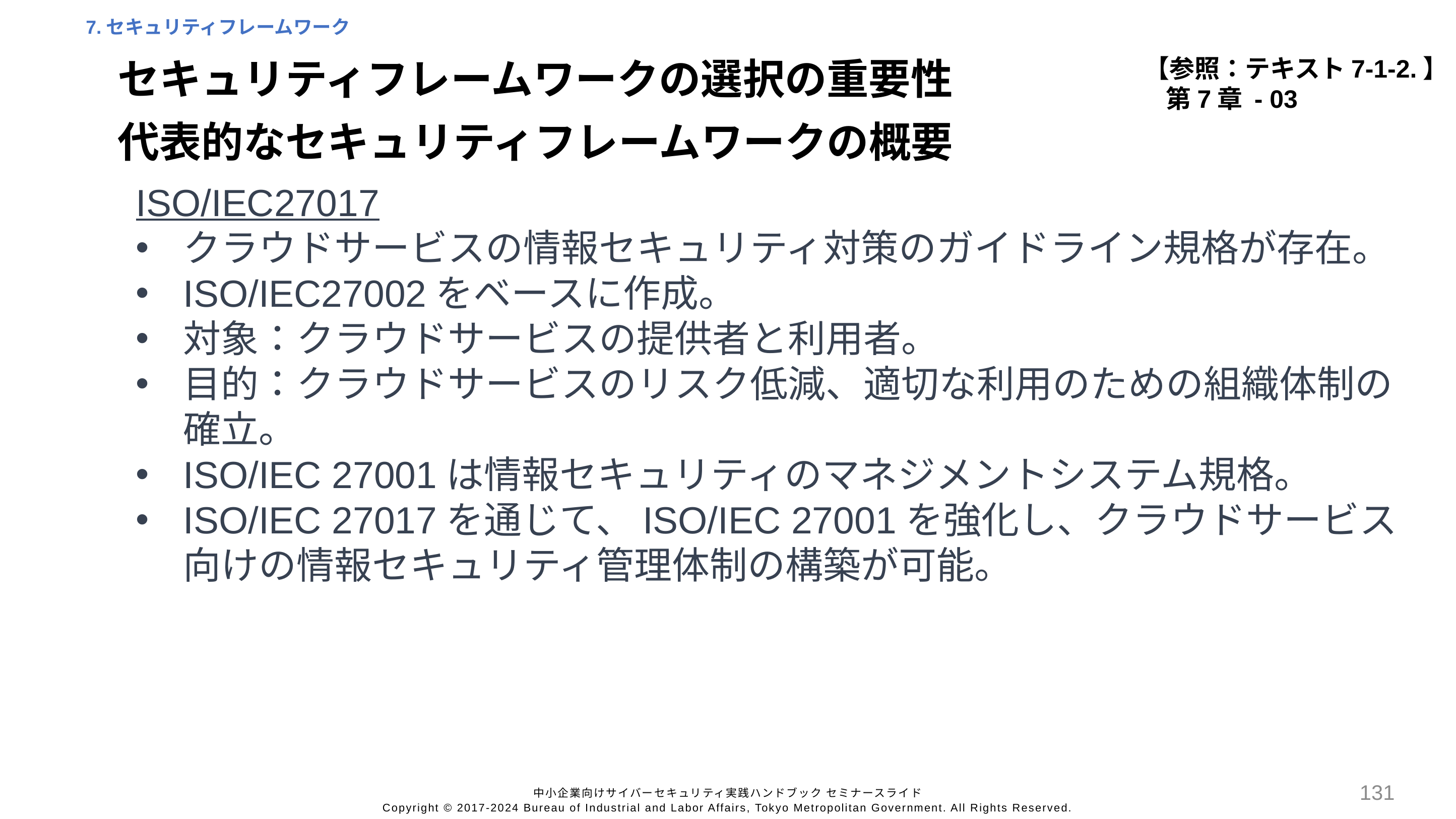

7.セキュリティフレームワーク
【参照：テキスト7-1-2.】
第7章 - 03
セキュリティフレームワークの選択の重要性
代表的なセキュリティフレームワークの概要
ISO/IEC27017
クラウドサービスの情報セキュリティ対策のガイドライン規格が存在。
ISO/IEC27002をベースに作成。
対象：クラウドサービスの提供者と利用者。
目的：クラウドサービスのリスク低減、適切な利用のための組織体制の確立。
ISO/IEC 27001は情報セキュリティのマネジメントシステム規格。
ISO/IEC 27017を通じて、ISO/IEC 27001を強化し、クラウドサービス向けの情報セキュリティ管理体制の構築が可能。

131